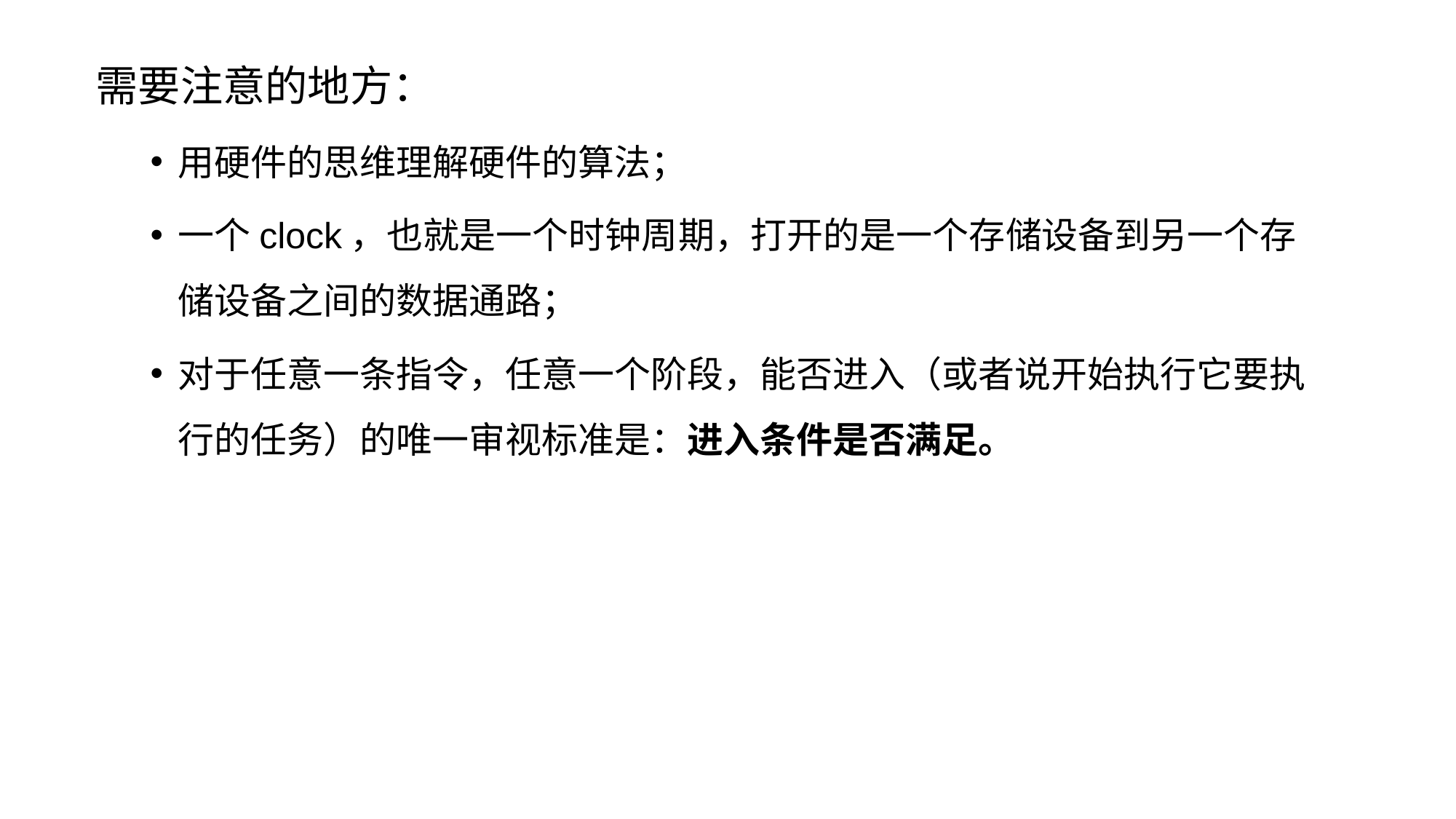

需要注意的地方：
用硬件的思维理解硬件的算法；
一个clock，也就是一个时钟周期，打开的是一个存储设备到另一个存储设备之间的数据通路；
对于任意一条指令，任意一个阶段，能否进入（或者说开始执行它要执行的任务）的唯一审视标准是：进入条件是否满足。